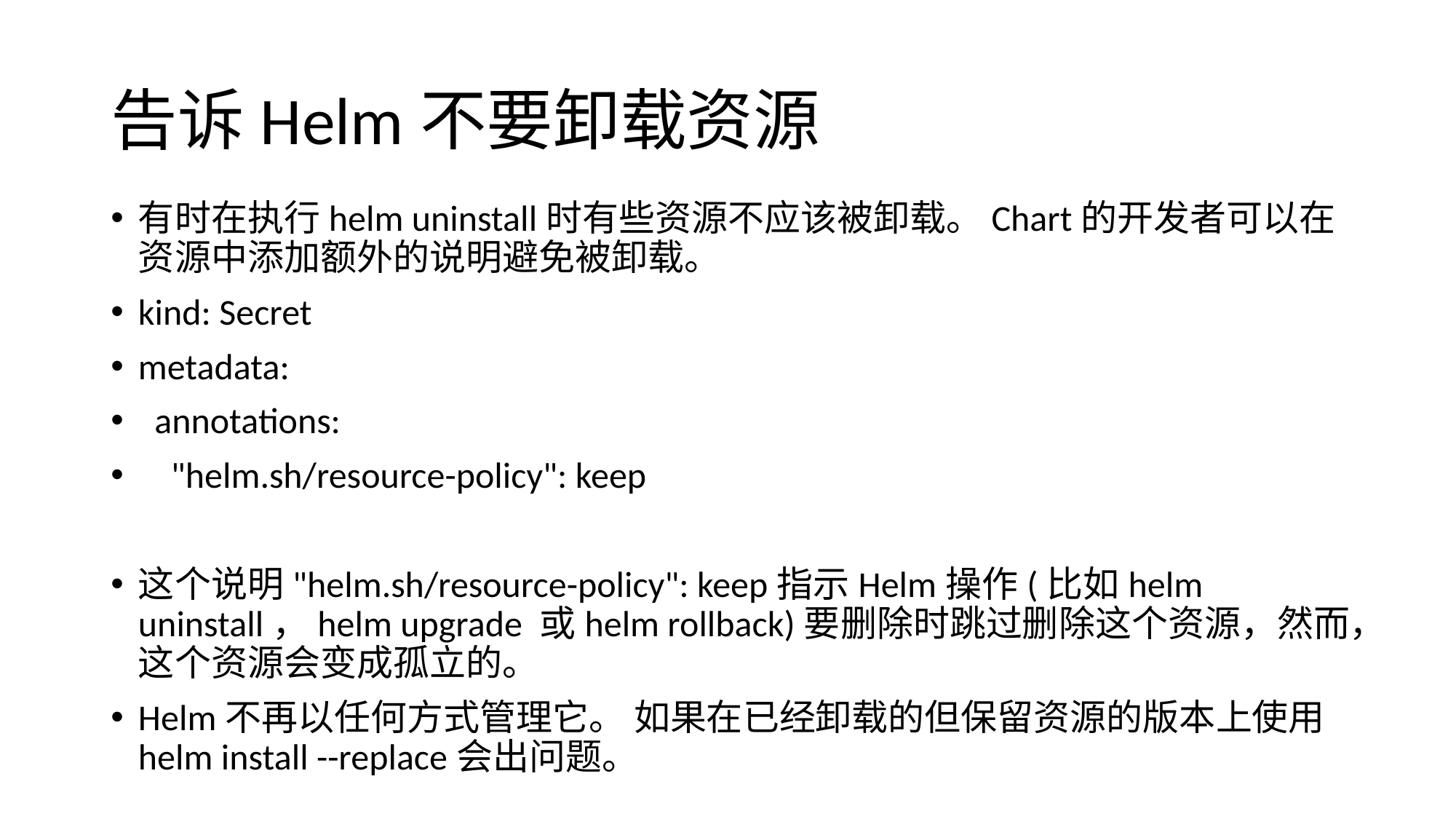

# 告诉Helm不要卸载资源
有时在执行helm uninstall时有些资源不应该被卸载。Chart的开发者可以在资源中添加额外的说明避免被卸载。
kind: Secret
metadata:
  annotations:
    "helm.sh/resource-policy": keep

这个说明"helm.sh/resource-policy": keep指示Helm操作(比如helm uninstall，helm upgrade 或helm rollback)要删除时跳过删除这个资源，然而，这个资源会变成孤立的。
Helm不再以任何方式管理它。 如果在已经卸载的但保留资源的版本上使用helm install --replace会出问题。